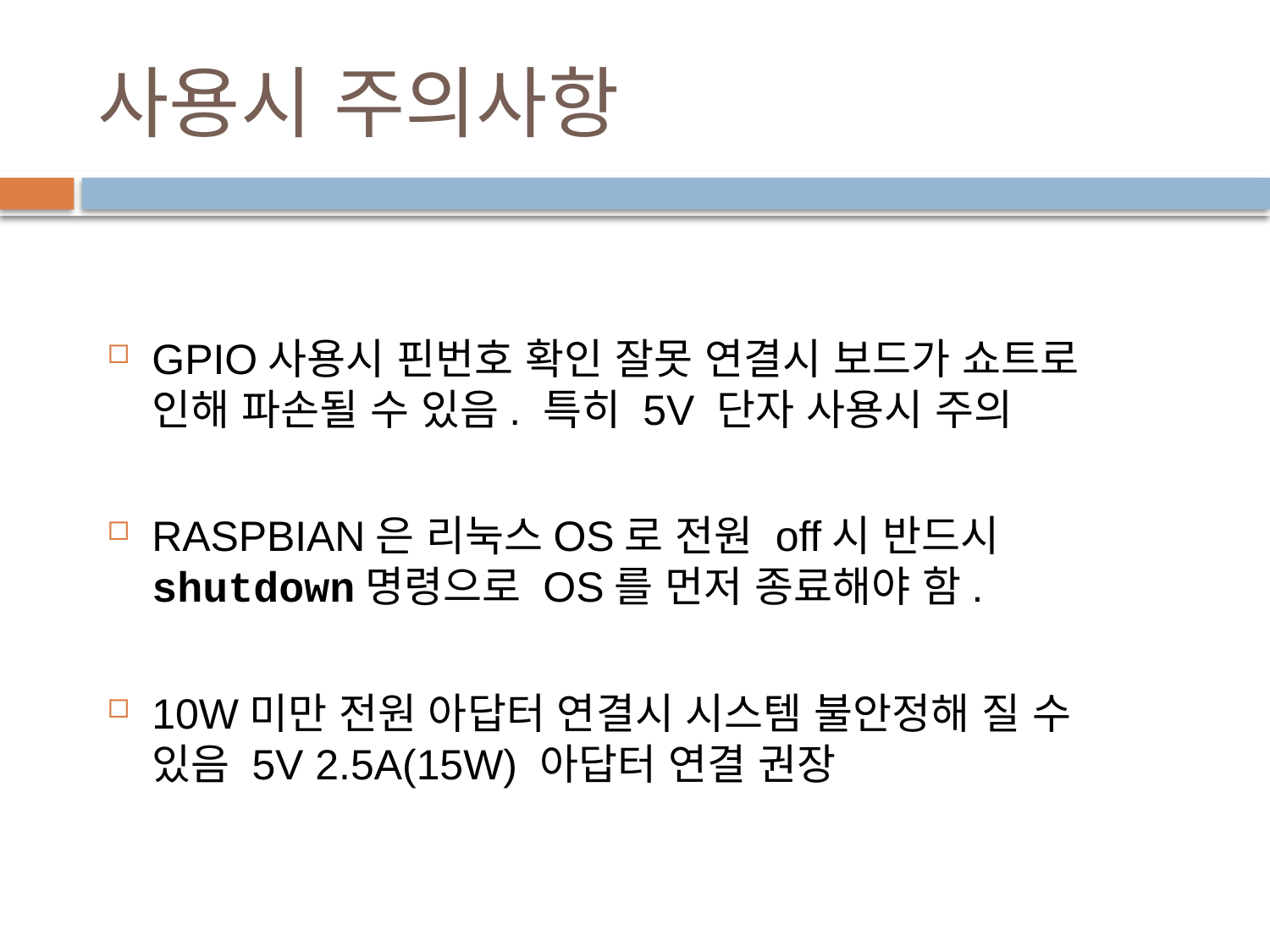

# 사용시 주의사항
GPIO사용시 핀번호 확인 잘못 연결시 보드가 쇼트로 인해 파손될 수 있음. 특히 5V 단자 사용시 주의

RASPBIAN은 리눅스OS로 전원 off시 반드시 shutdown명령으로 OS를 먼저 종료해야 함.

10W미만 전원 아답터 연결시 시스템 불안정해 질 수 있음 5V 2.5A(15W) 아답터 연결 권장